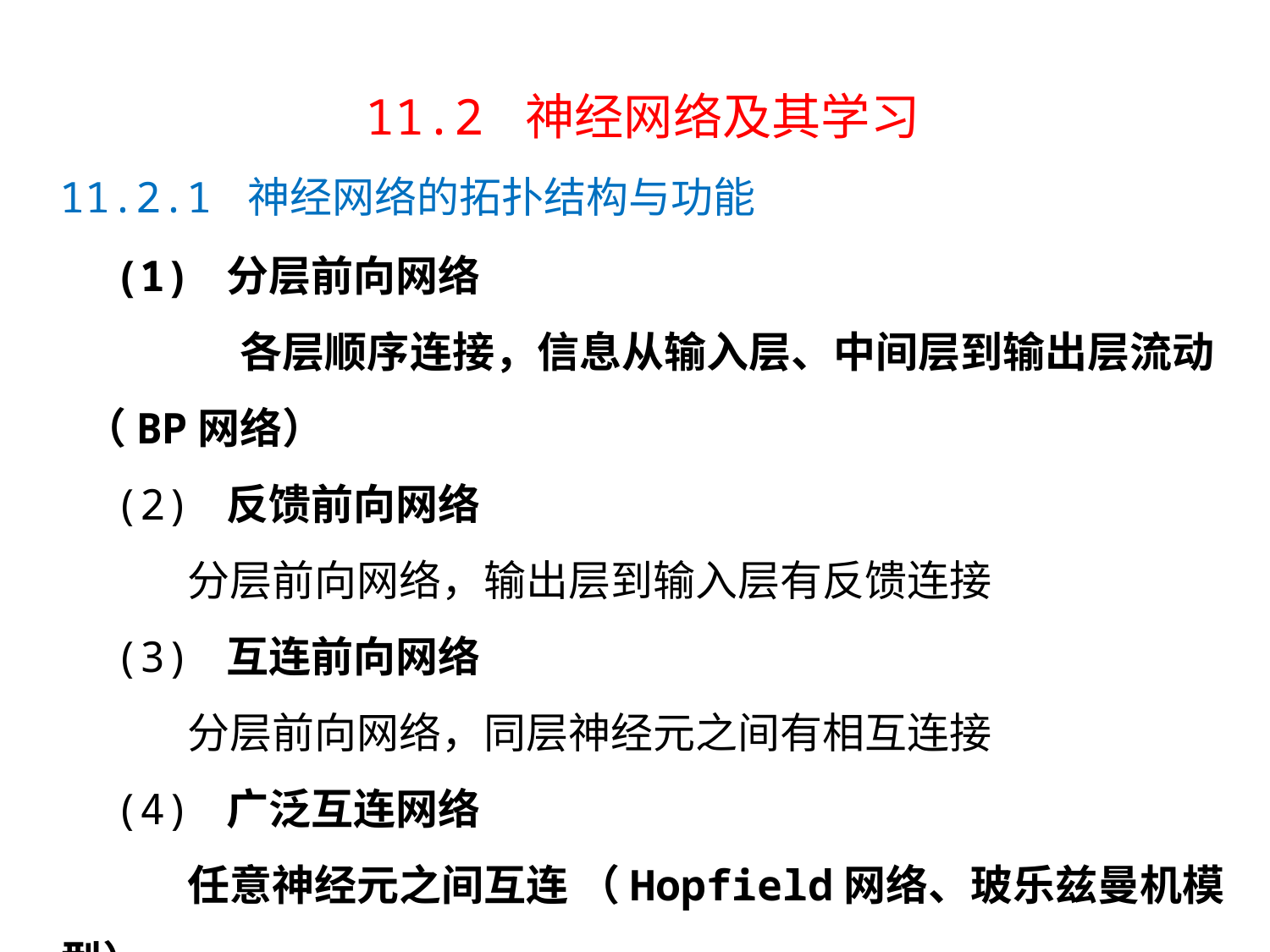

11.2 神经网络及其学习
   11.2.1 神经网络的拓扑结构与功能
    (1) 分层前向网络
		  各层顺序连接，信息从输入层、中间层到输出层流动（BP网络）
    (2) 反馈前向网络
		分层前向网络，输出层到输入层有反馈连接
    (3) 互连前向网络
		分层前向网络，同层神经元之间有相互连接
    (4) 广泛互连网络
		任意神经元之间互连 （Hopfield网络、玻乐兹曼机模型）